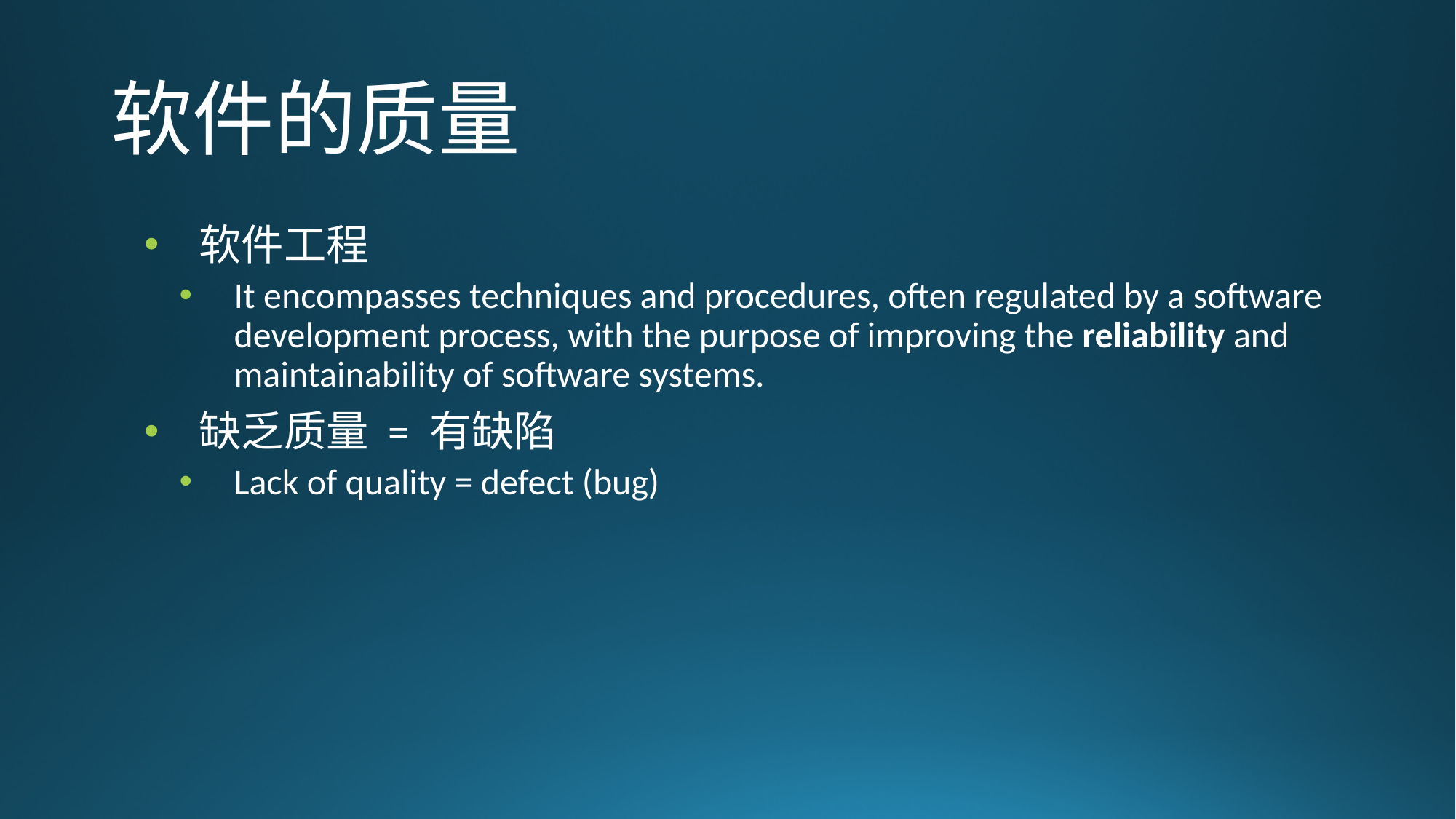

# 软件的质量
软件工程
It encompasses techniques and procedures, often regulated by a software development process, with the purpose of improving the reliability and maintainability of software systems.
缺乏质量 = 有缺陷
Lack of quality = defect (bug)